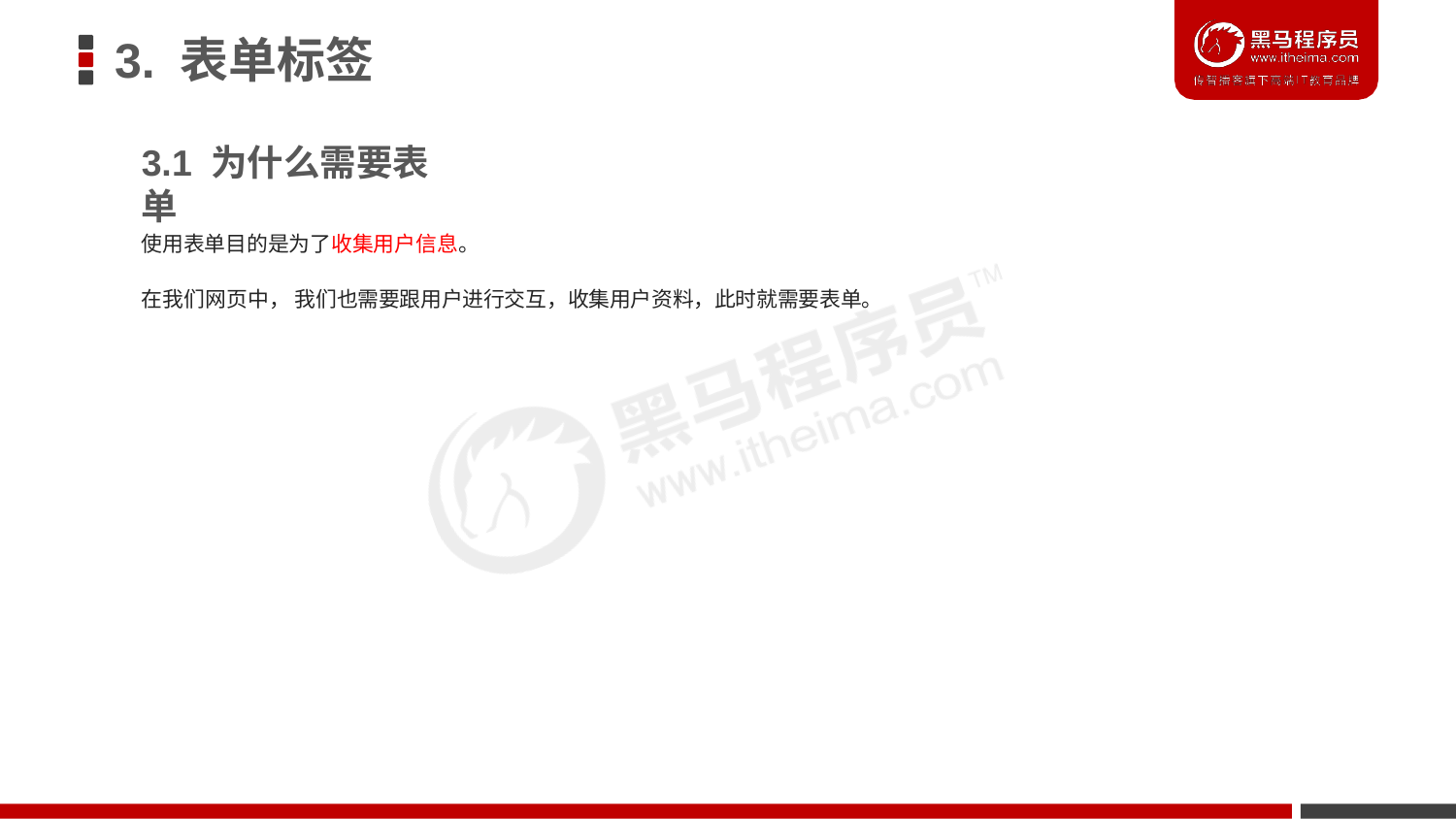

# 3. 表单标签
3.1 为什么需要表单

使用表单目的是为了收集用户信息。

在我们网页中， 我们也需要跟用户进行交互，收集用户资料，此时就需要表单。